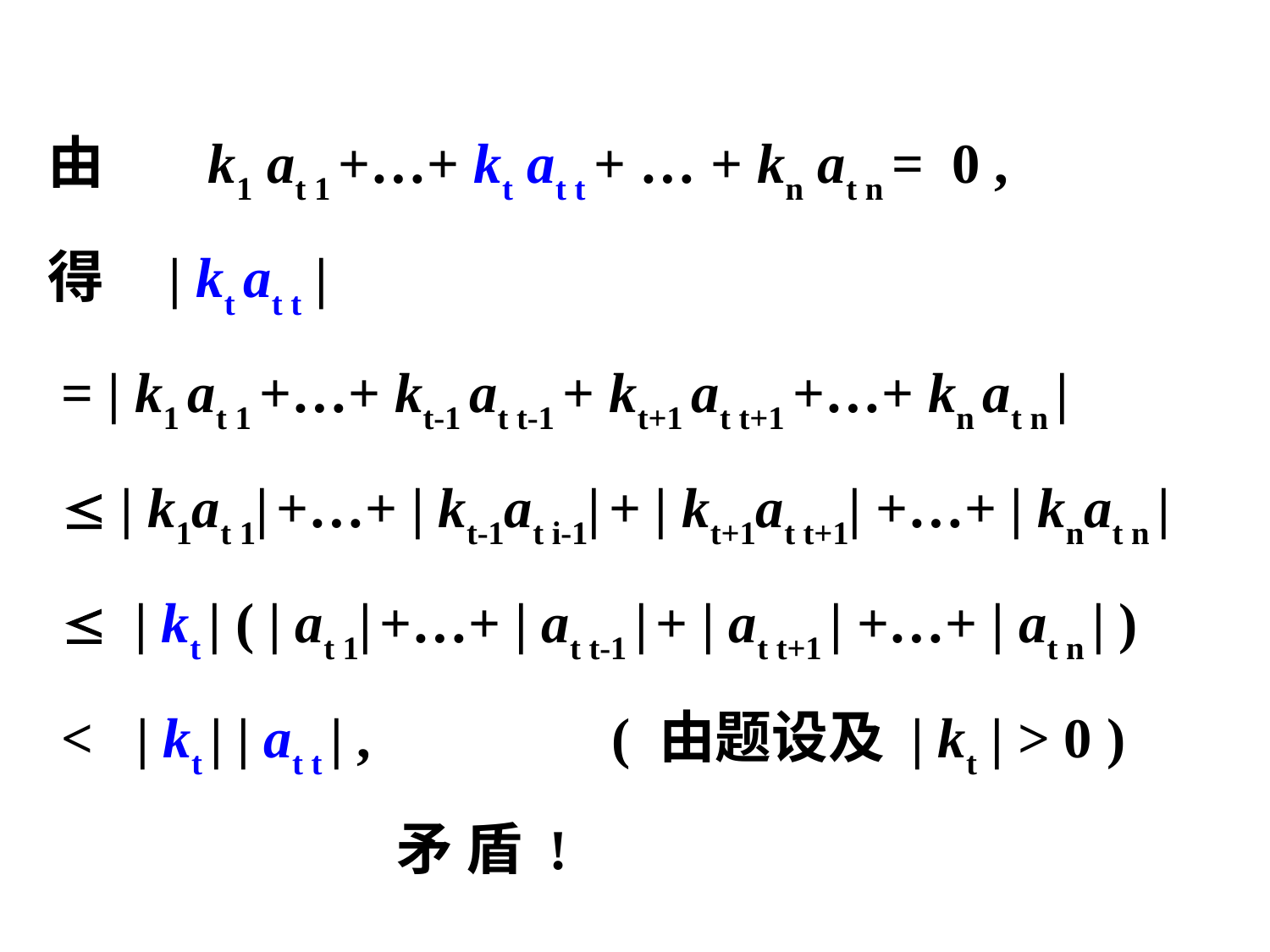

由       k1 at 1 +…+ kt at t + … + kn at n =  0 ,
得    | kt at t |
 = | k1 at 1 +…+ kt-1 at t-1 + kt+1 at t+1 +…+ kn at n |
 ≤ | k1at 1| +…+ | kt-1at i-1| + | kt+1at t+1| +…+ | knat n |
 ≤  | kt | ( | at 1| +…+ | at t-1 | + | at t+1 | +…+ | at n | )
 <   | kt | | at t | ,                 ( 由题设及 | kt | > 0 )
                          矛 盾 !